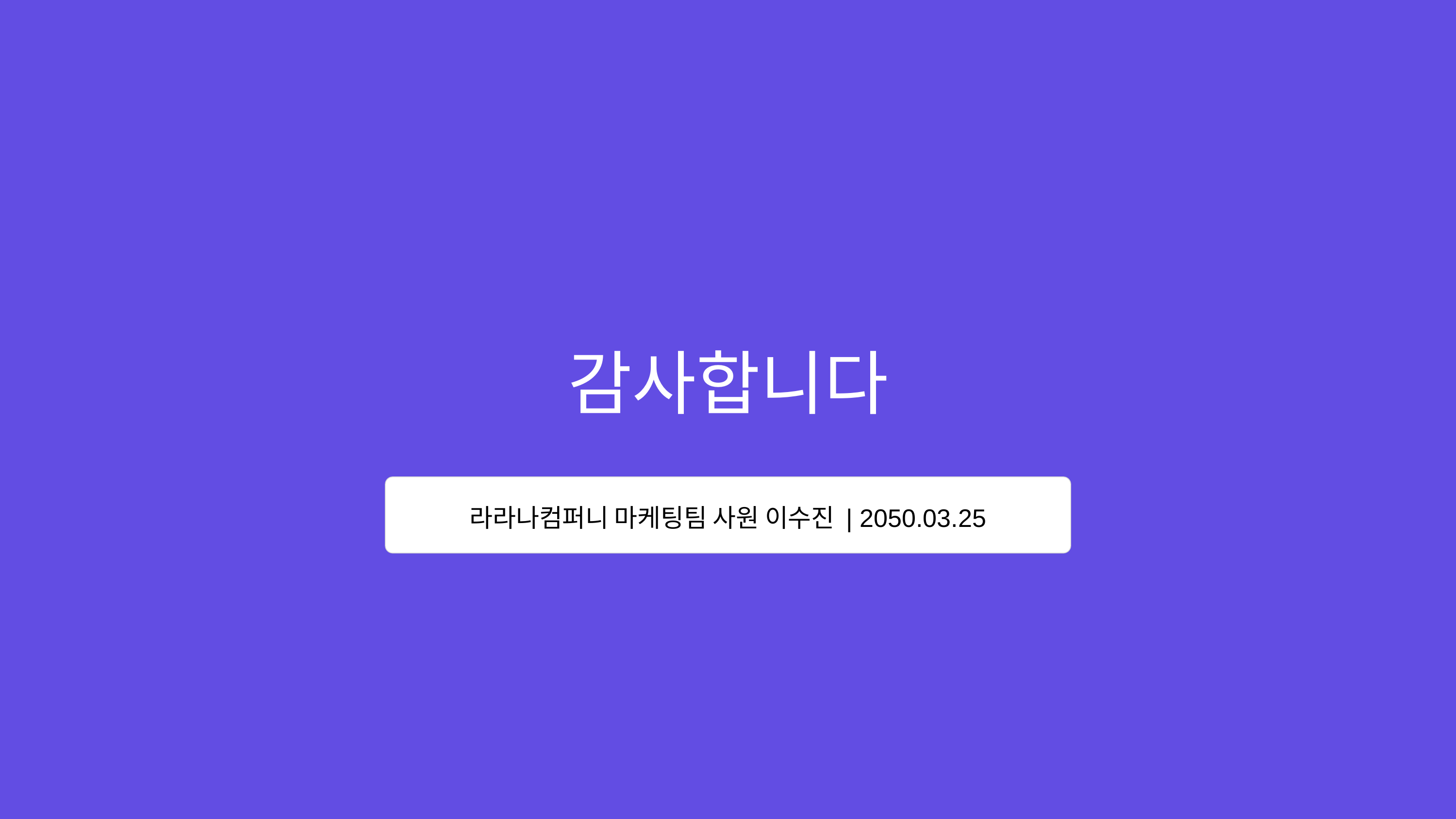

감사합니다

라라나컴퍼니 마케팅팀 사원 이수진 | 2050.03.25